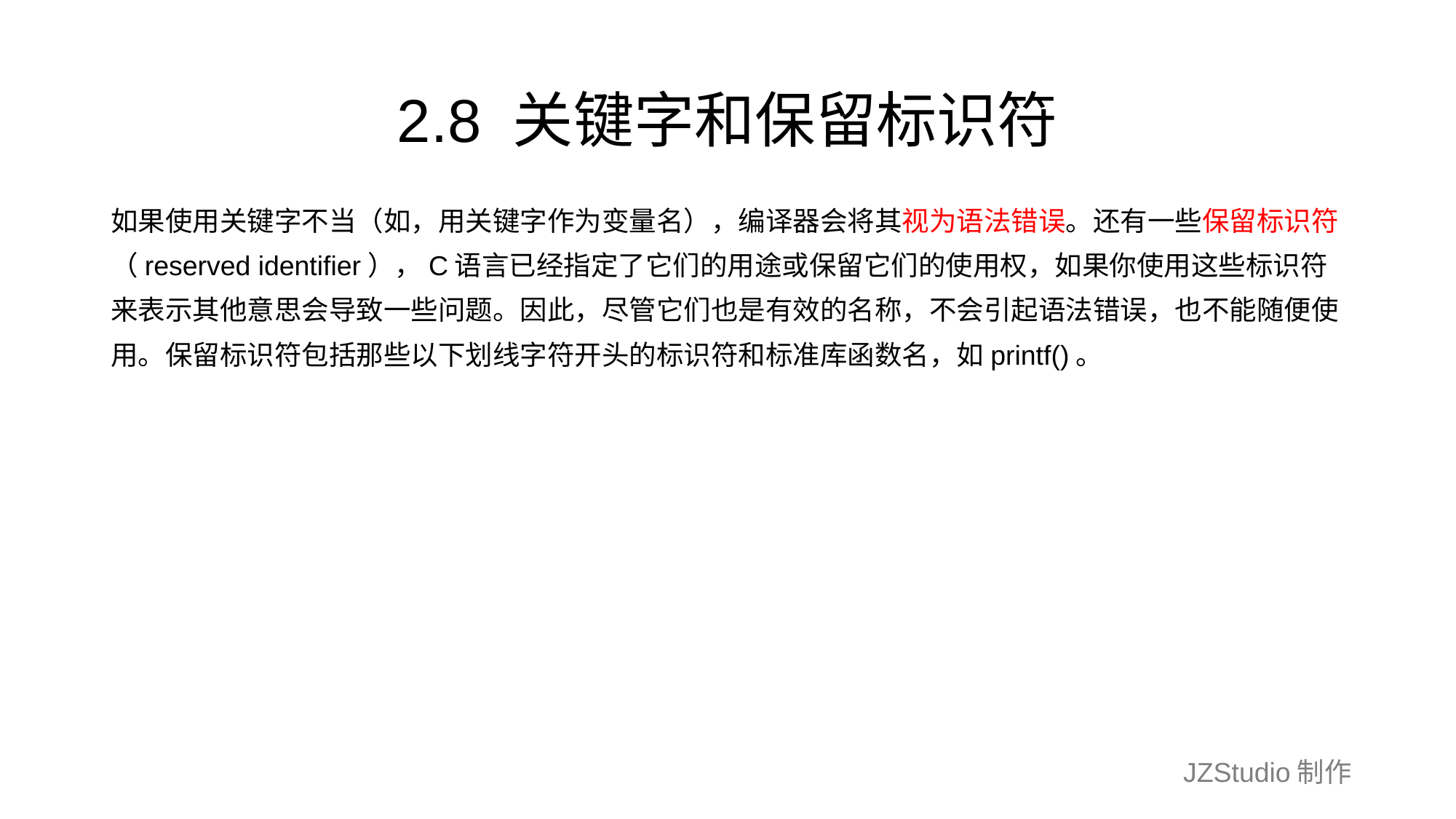

# 2.8 关键字和保留标识符
如果使用关键字不当（如，用关键字作为变量名），编译器会将其视为语法错误。还有一些保留标识符
（reserved identifier），C语言已经指定了它们的用途或保留它们的使用权，如果你使用这些标识符
来表示其他意思会导致一些问题。因此，尽管它们也是有效的名称，不会引起语法错误，也不能随便使
用。保留标识符包括那些以下划线字符开头的标识符和标准库函数名，如printf()。